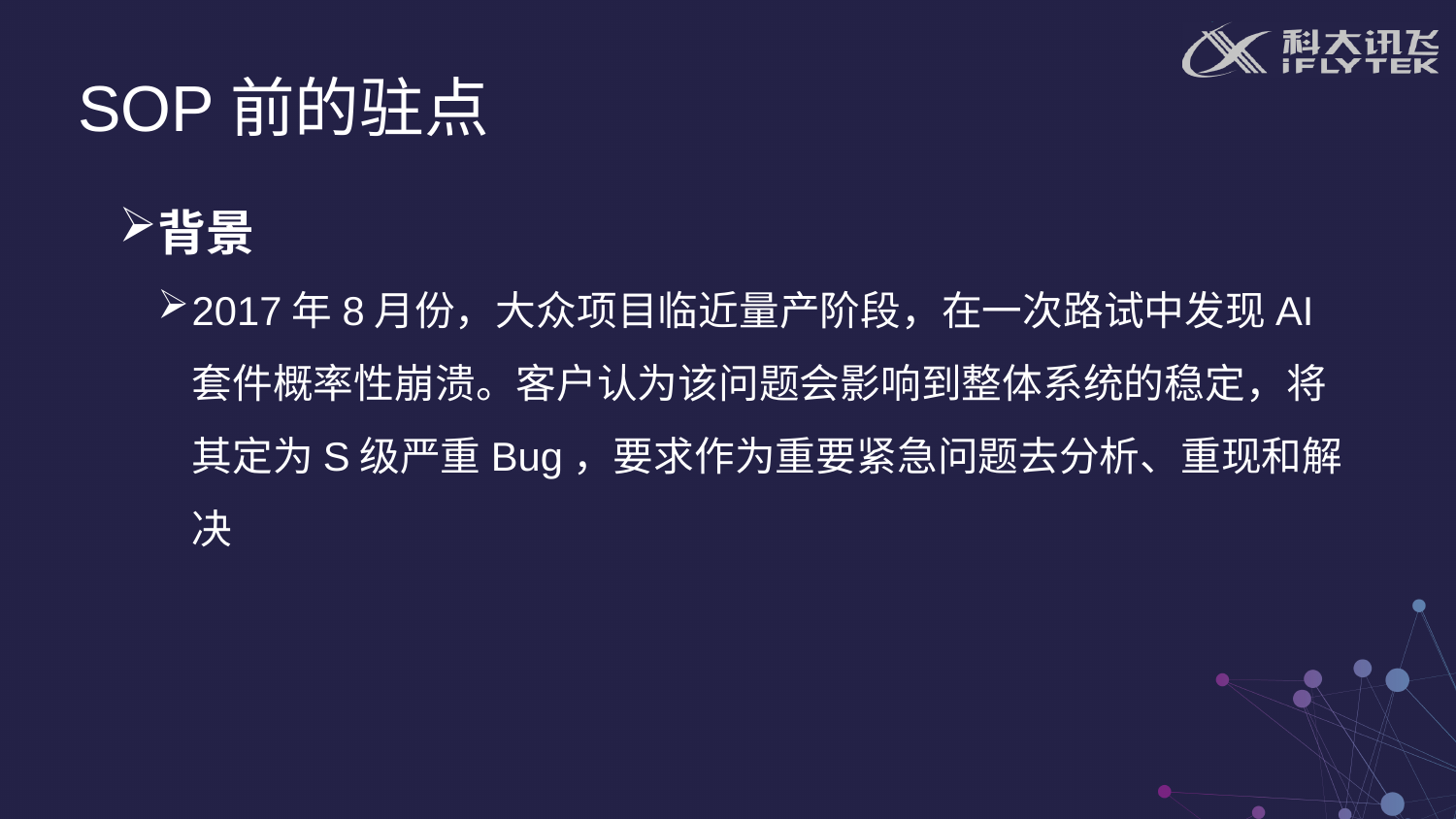

SOP前的驻点
背景
2017年8月份，大众项目临近量产阶段，在一次路试中发现AI套件概率性崩溃。客户认为该问题会影响到整体系统的稳定，将其定为S级严重Bug，要求作为重要紧急问题去分析、重现和解决